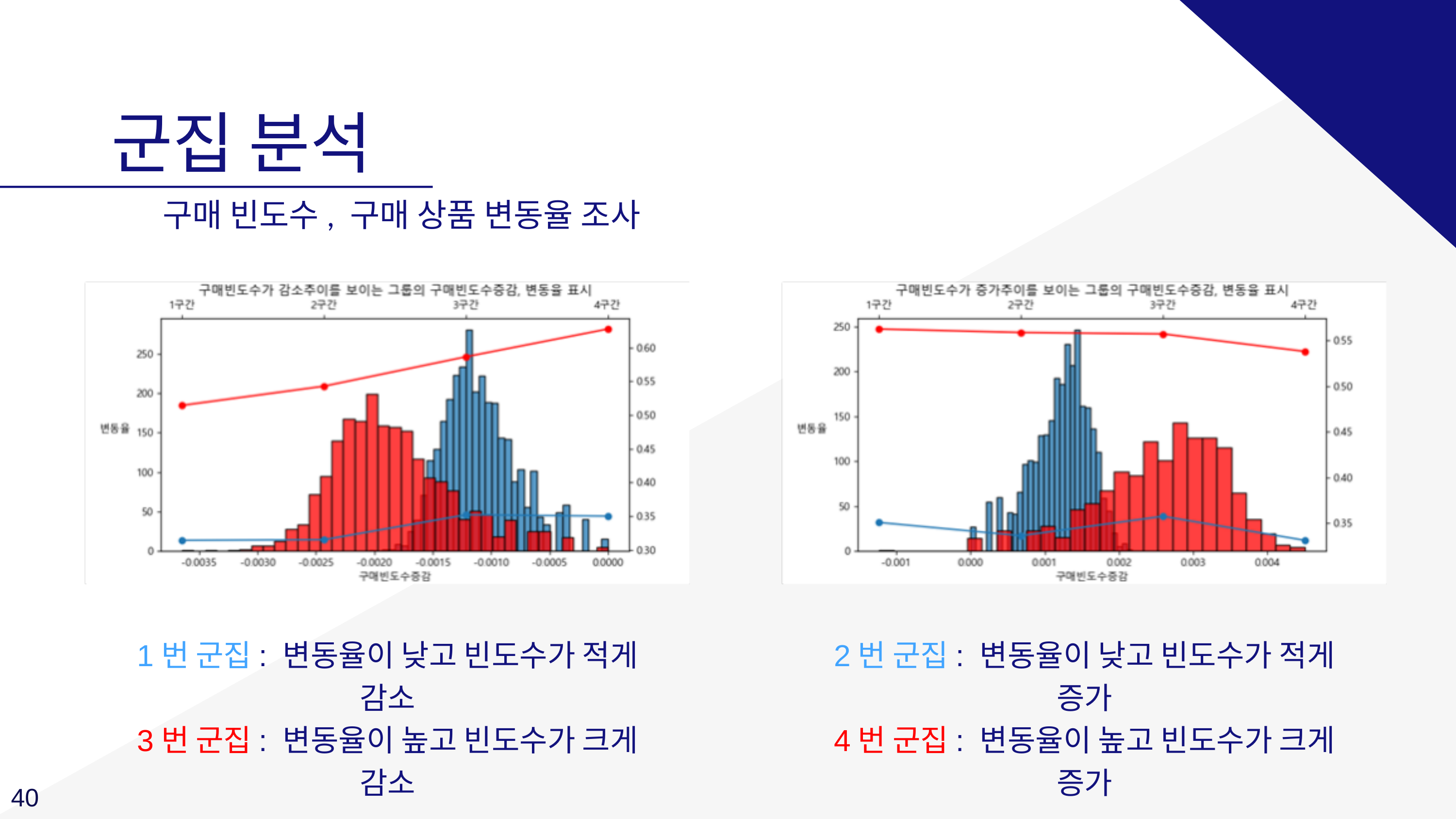

군집 분석

구매 빈도수, 구매 상품 변동율 조사

1번 군집: 변동율이 낮고 빈도수가 적게 감소
3번 군집: 변동율이 높고 빈도수가 크게 감소
2번 군집: 변동율이 낮고 빈도수가 적게 증가
4번 군집: 변동율이 높고 빈도수가 크게 증가
40